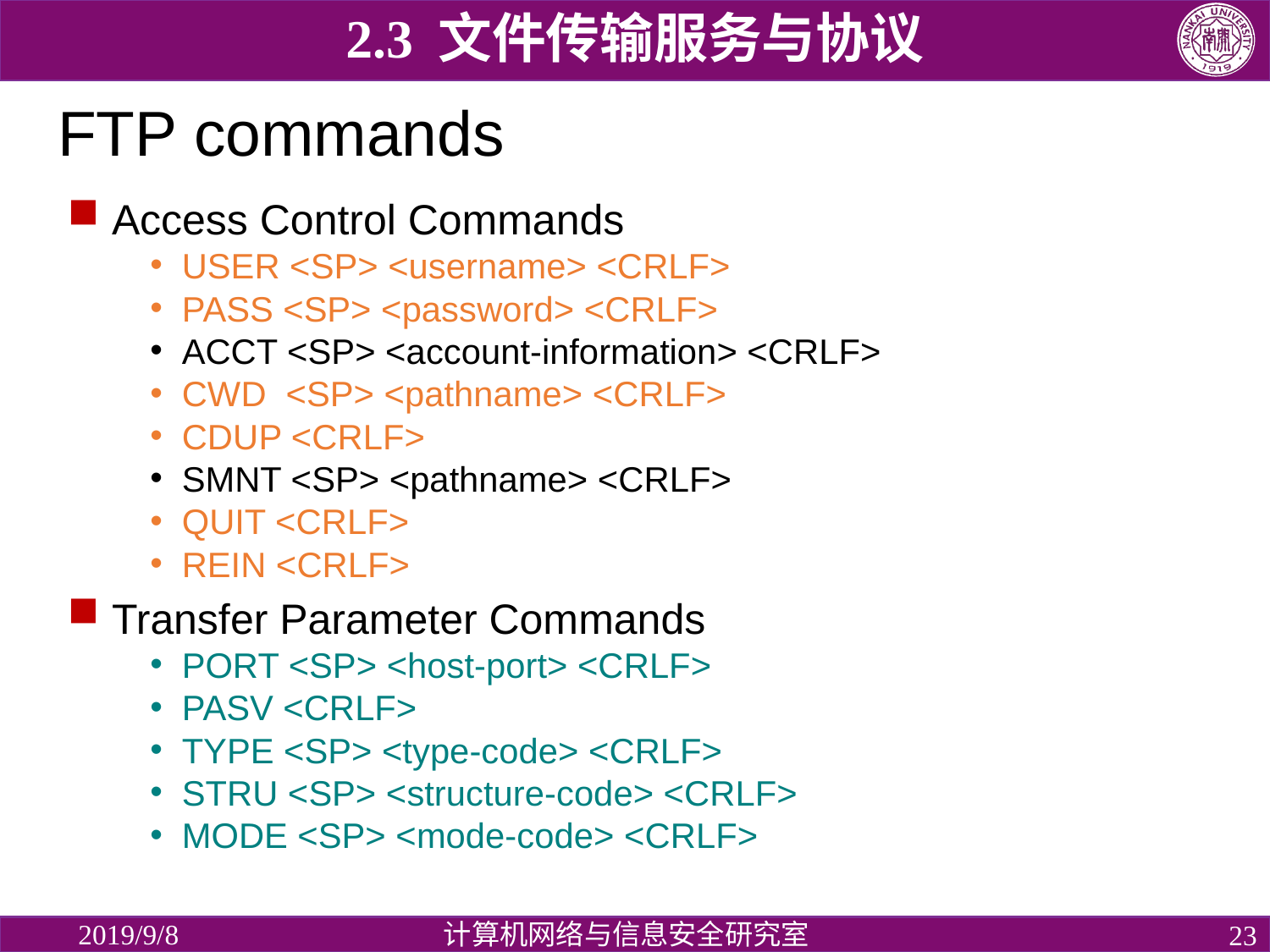

2.3 文件传输服务与协议
# FTP commands
 Access Control Commands
USER <SP> <username> <CRLF>
PASS <SP> <password> <CRLF>
ACCT <SP> <account-information> <CRLF>
CWD  <SP> <pathname> <CRLF>
CDUP <CRLF>
SMNT <SP> <pathname> <CRLF>
QUIT <CRLF>
REIN <CRLF>
 Transfer Parameter Commands
PORT <SP> <host-port> <CRLF>
PASV <CRLF>
TYPE <SP> <type-code> <CRLF>
STRU <SP> <structure-code> <CRLF>
MODE <SP> <mode-code> <CRLF>